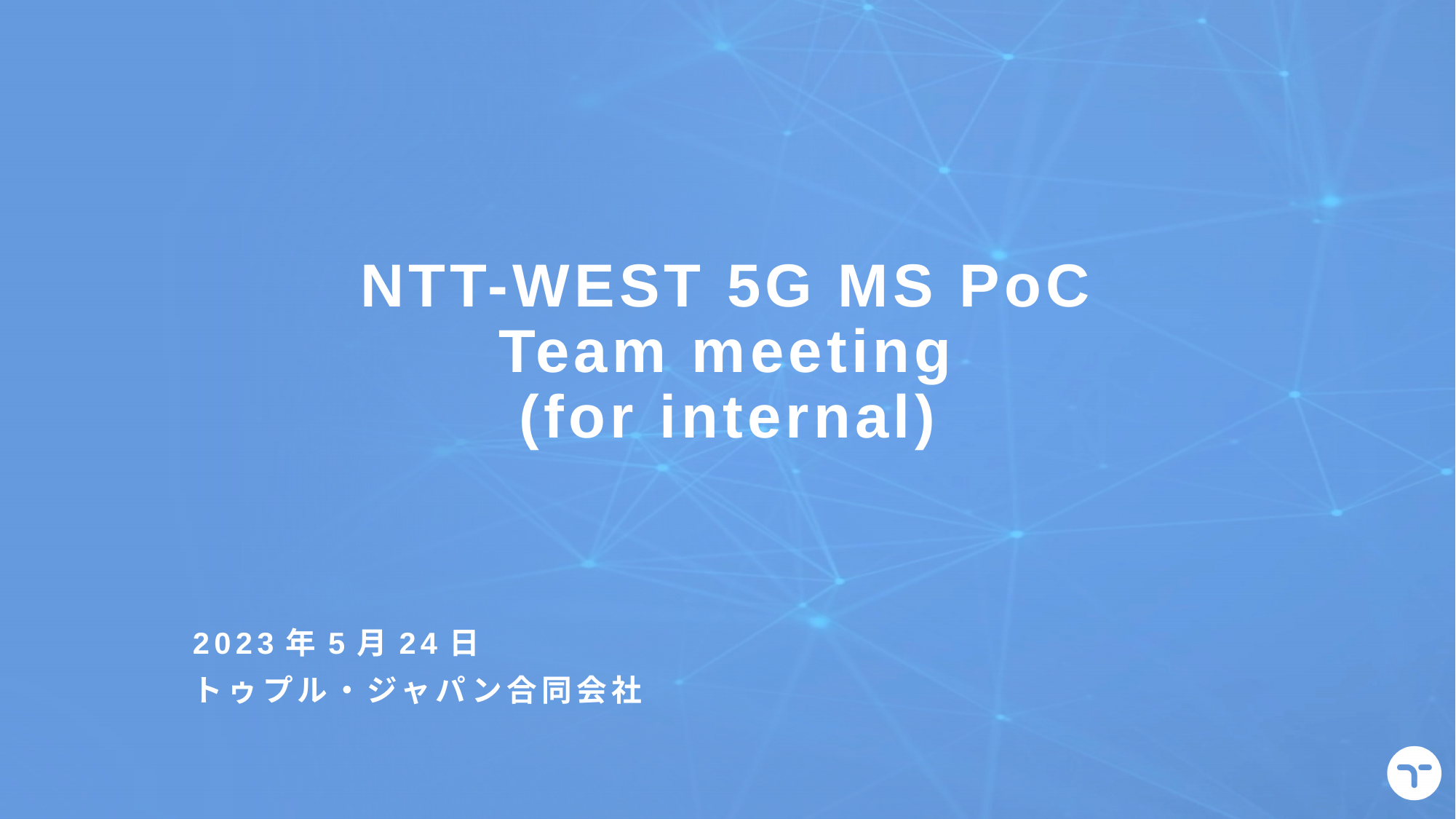

# NTT-WEST 5G MS PoC Team meeting (for internal)
2023年5月24日
トゥプル・ジャパン合同会社